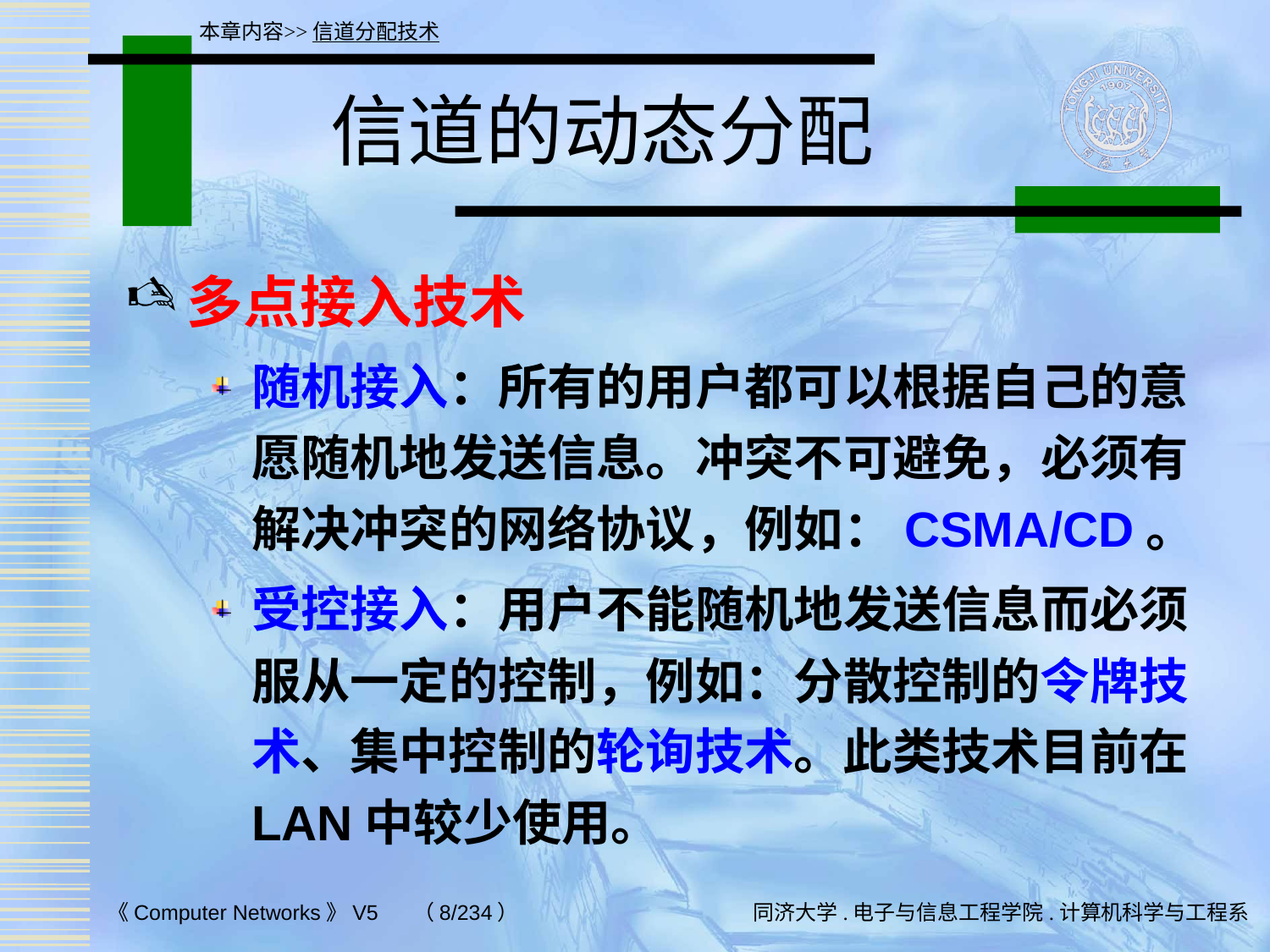

本章内容>>信道分配技术
# 信道的动态分配
多点接入技术
随机接入：所有的用户都可以根据自己的意愿随机地发送信息。冲突不可避免，必须有解决冲突的网络协议，例如：CSMA/CD。
受控接入：用户不能随机地发送信息而必须服从一定的控制，例如：分散控制的令牌技术、集中控制的轮询技术。此类技术目前在LAN中较少使用。